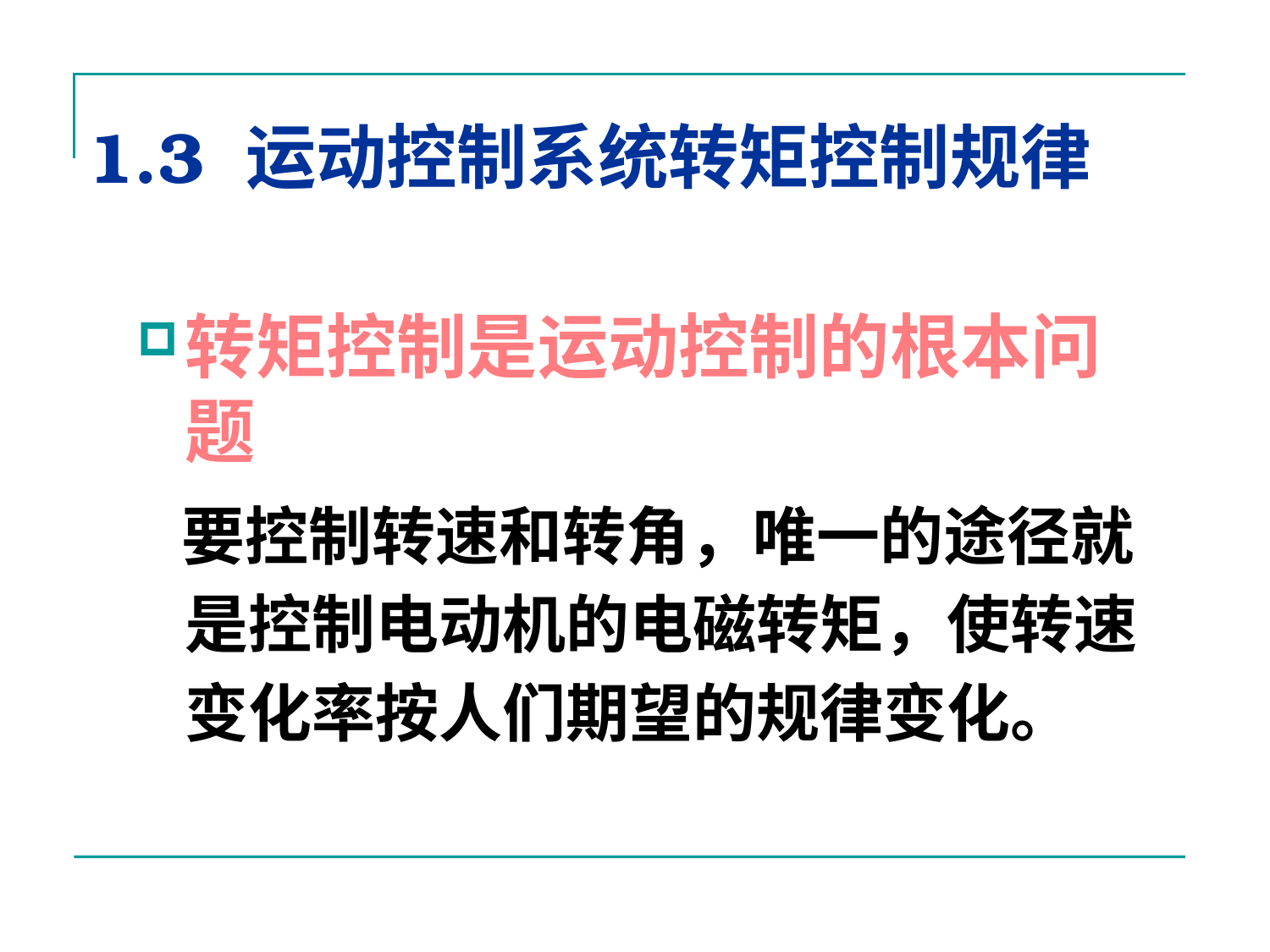

# 1.3 运动控制系统转矩控制规律
转矩控制是运动控制的根本问题
  要控制转速和转角，唯一的途径就是控制电动机的电磁转矩，使转速变化率按人们期望的规律变化。